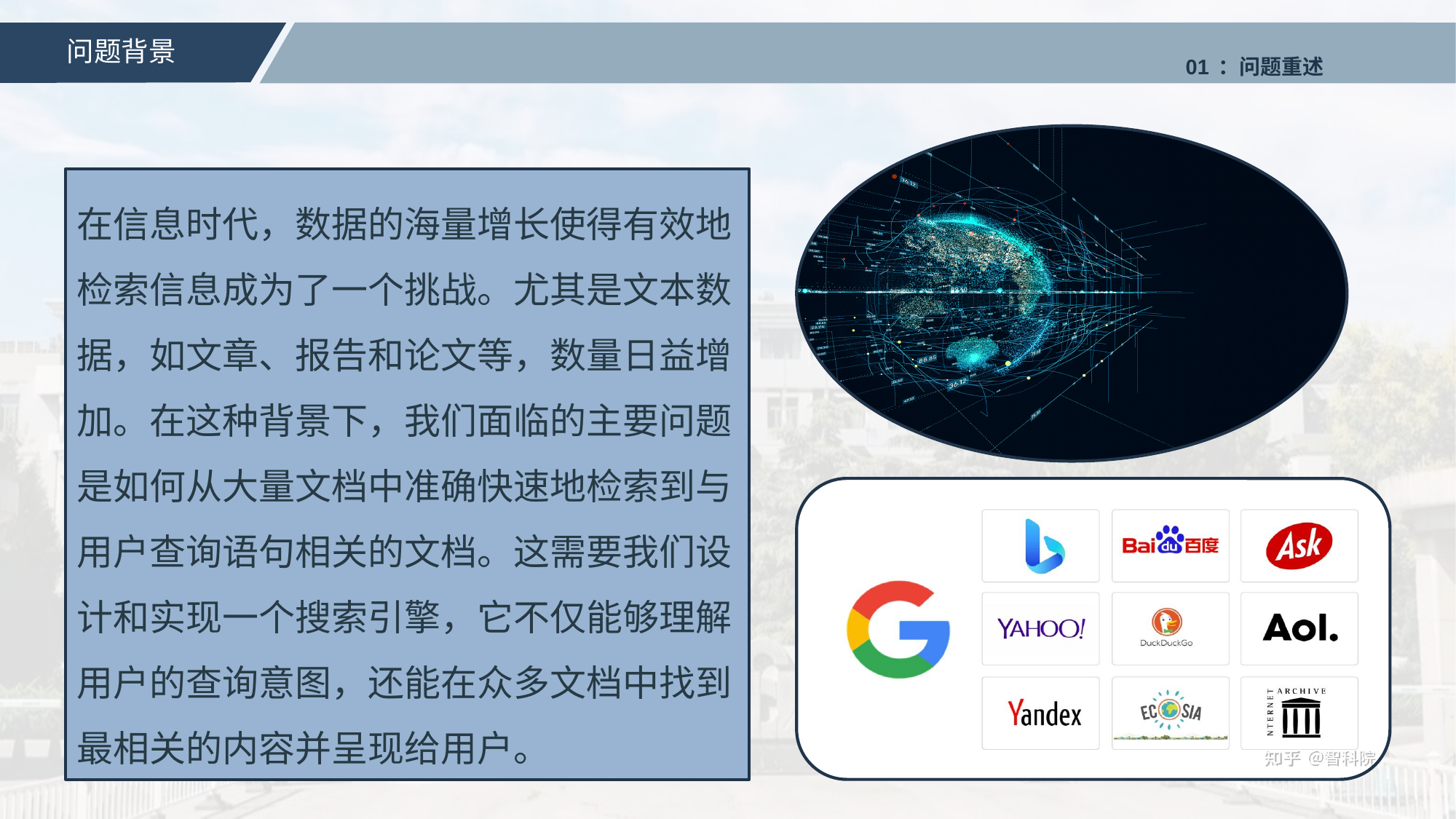

问题背景
01：问题重述

在信息时代，数据的海量增长使得有效地检索信息成为了一个挑战。尤其是文本数据，如文章、报告和论文等，数量日益增加。在这种背景下，我们面临的主要问题是如何从大量文档中准确快速地检索到与用户查询语句相关的文档。这需要我们设计和实现一个搜索引擎，它不仅能够理解用户的查询意图，还能在众多文档中找到最相关的内容并呈现给用户。